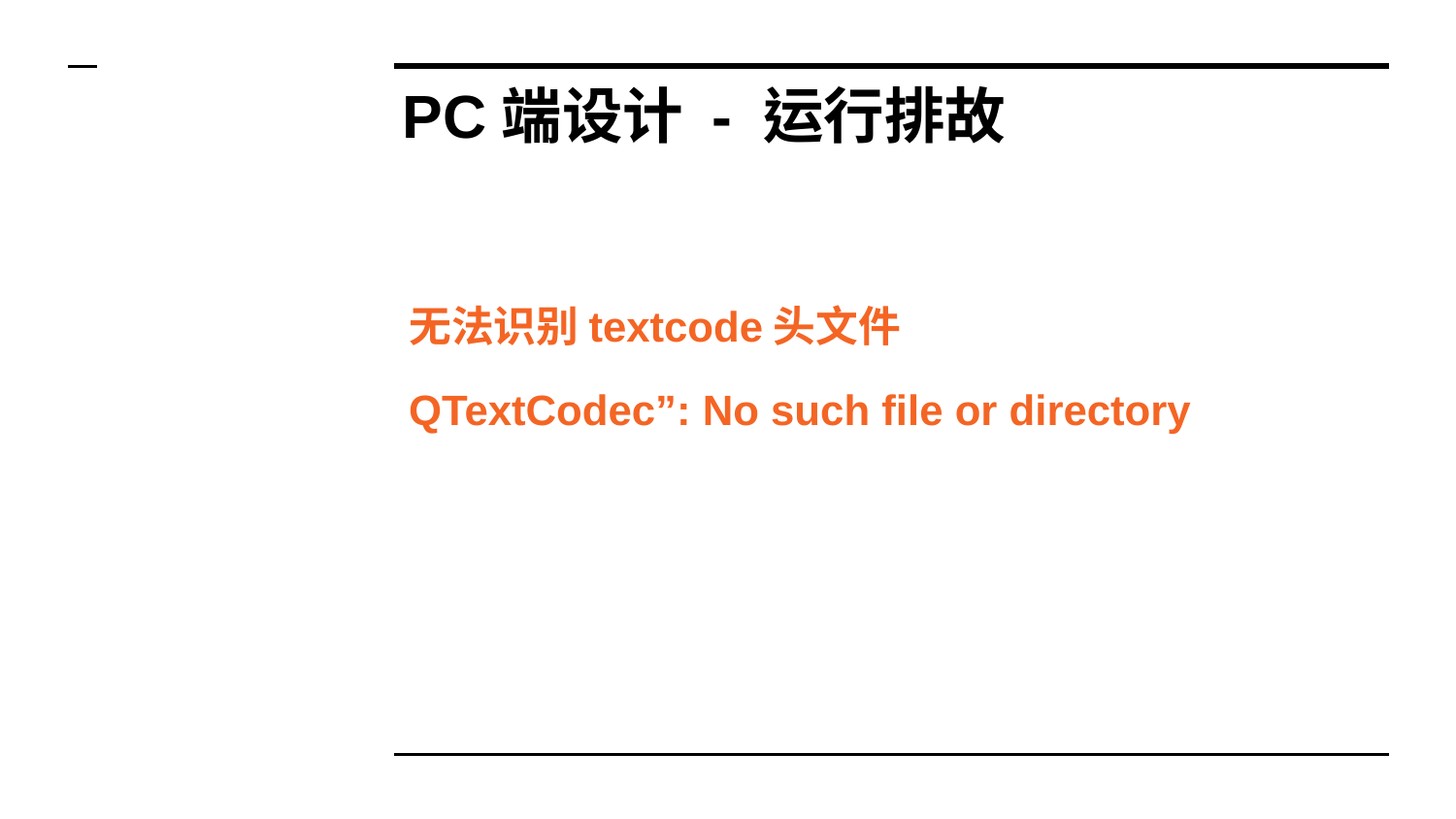

# PC端设计 - 运行排故
无法识别textcode头文件
QTextCodec”: No such file or directory